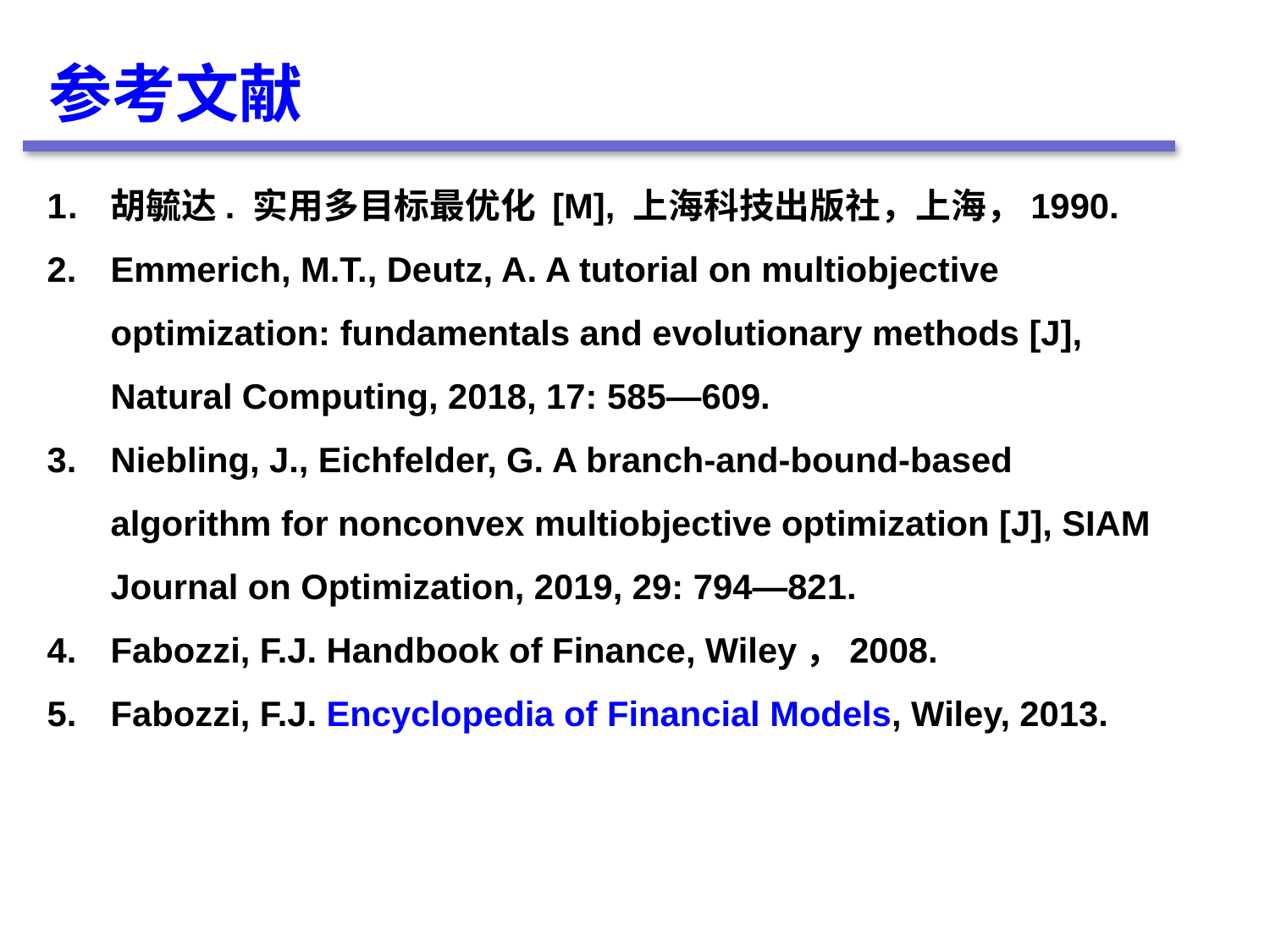

参考文献
胡毓达. 实用多目标最优化 [M], 上海科技出版社，上海，1990.
Emmerich, M.T., Deutz, A. A tutorial on multiobjective optimization: fundamentals and evolutionary methods [J], Natural Computing, 2018, 17: 585—609.
Niebling, J., Eichfelder, G. A branch-and-bound-based algorithm for nonconvex multiobjective optimization [J], SIAM Journal on Optimization, 2019, 29: 794—821.
Fabozzi, F.J. Handbook of Finance, Wiley，2008.
Fabozzi, F.J. Encyclopedia of Financial Models, Wiley, 2013.